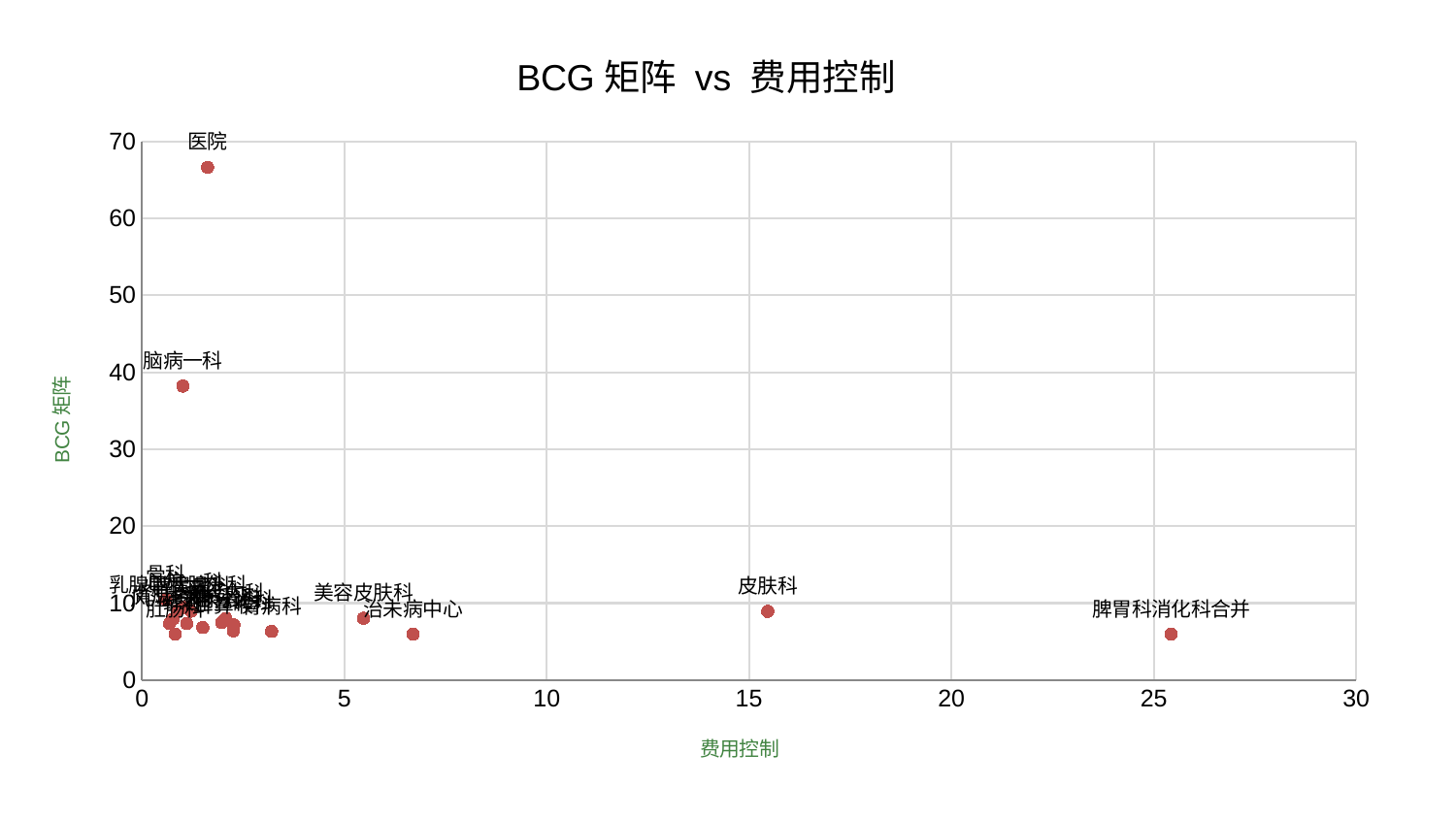

### Chart: BCG矩阵 vs 费用控制

| Category | BCG矩阵 |
|---|---|
278